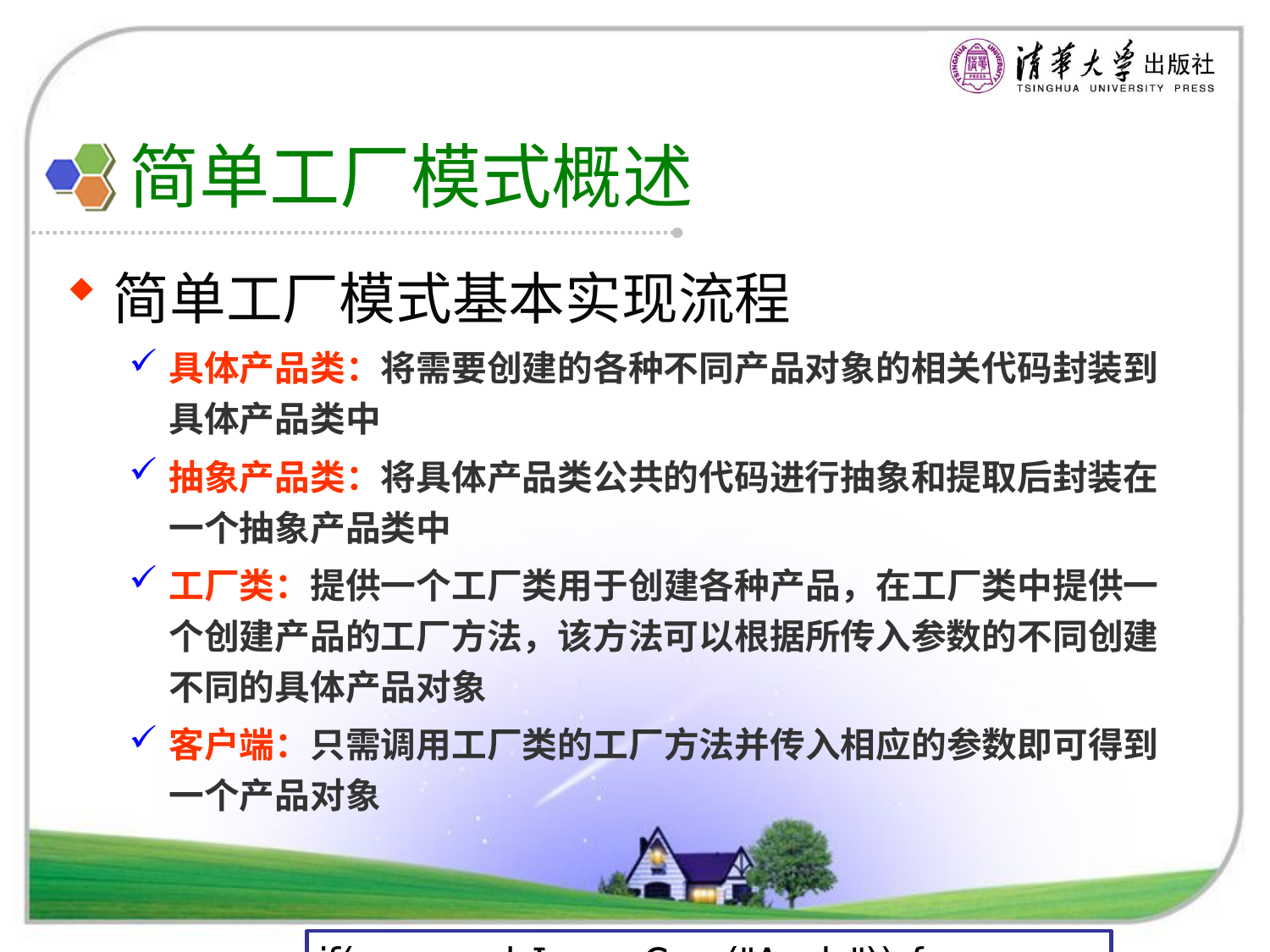

# 简单工厂模式概述
简单工厂模式基本实现流程
具体产品类：将需要创建的各种不同产品对象的相关代码封装到具体产品类中
抽象产品类：将具体产品类公共的代码进行抽象和提取后封装在一个抽象产品类中
工厂类：提供一个工厂类用于创建各种产品，在工厂类中提供一个创建产品的工厂方法，该方法可以根据所传入参数的不同创建不同的具体产品对象
客户端：只需调用工厂类的工厂方法并传入相应的参数即可得到一个产品对象
if(arg.equalsIgnoreCase("Apple")) {
    return new Apple();
}
else if(arg.equalsIgnoreCase("Banana")) {
    return new Banana();
}
else {
    ......
}